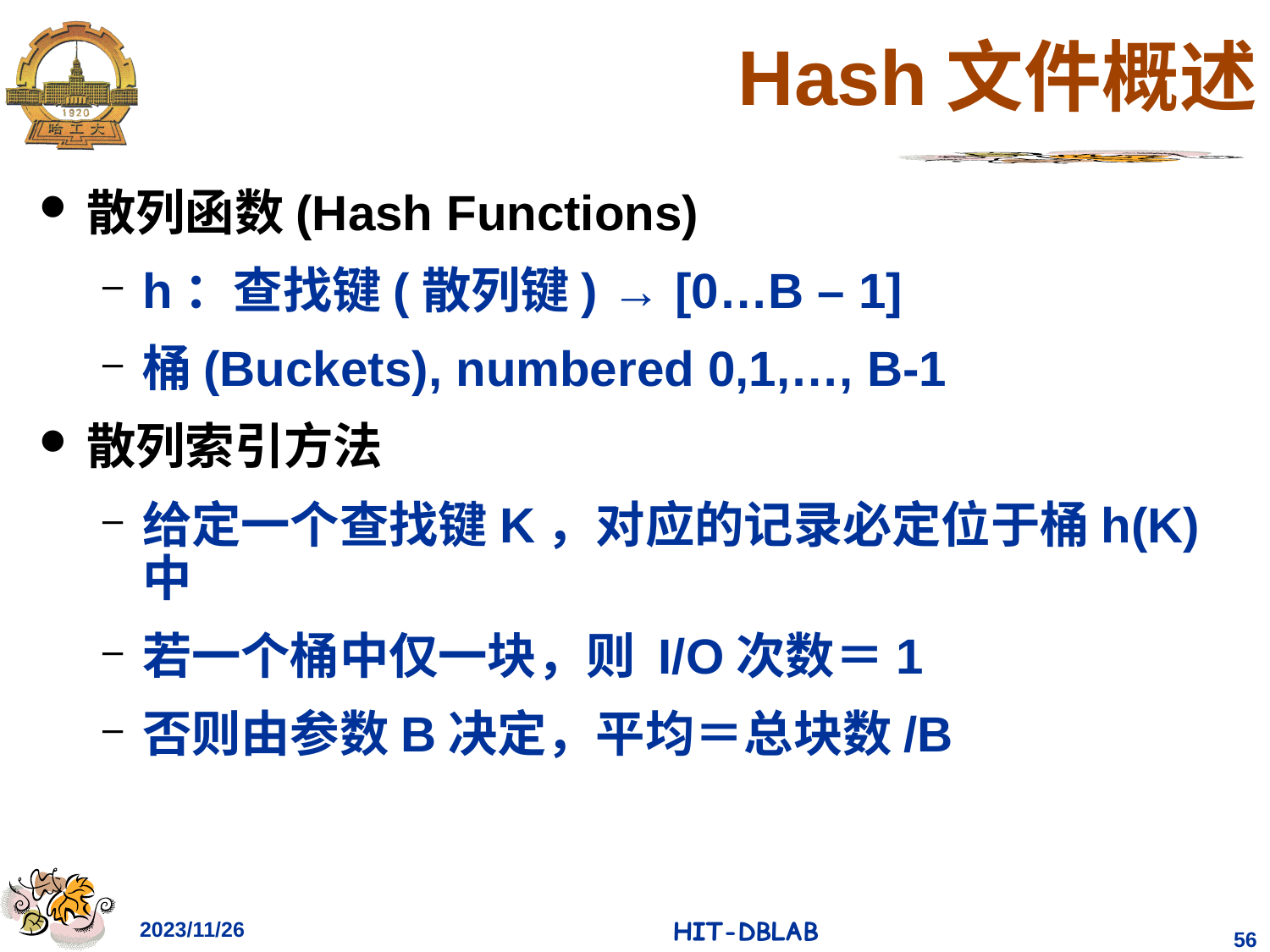

# Hash文件概述
散列函数(Hash Functions)
h：查找键(散列键) → [0…B – 1]
桶(Buckets), numbered 0,1,…, B-1
散列索引方法
给定一个查找键K，对应的记录必定位于桶h(K)中
若一个桶中仅一块，则 I/O次数＝1
否则由参数B决定，平均＝总块数/B
2023/11/26
HIT-DBLAB
56